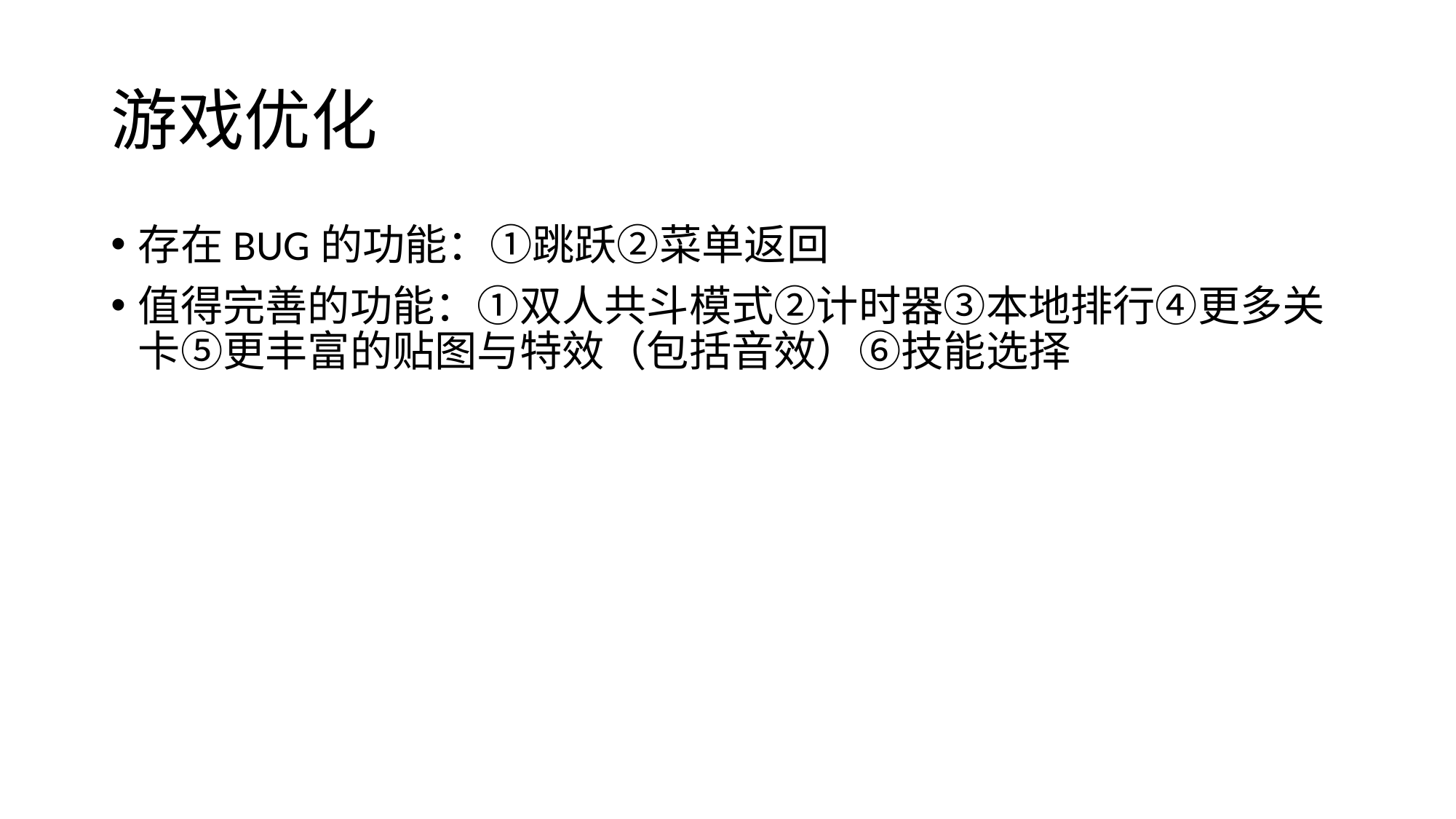

# 游戏优化
存在BUG的功能：①跳跃②菜单返回
值得完善的功能：①双人共斗模式②计时器③本地排行④更多关卡⑤更丰富的贴图与特效（包括音效）⑥技能选择